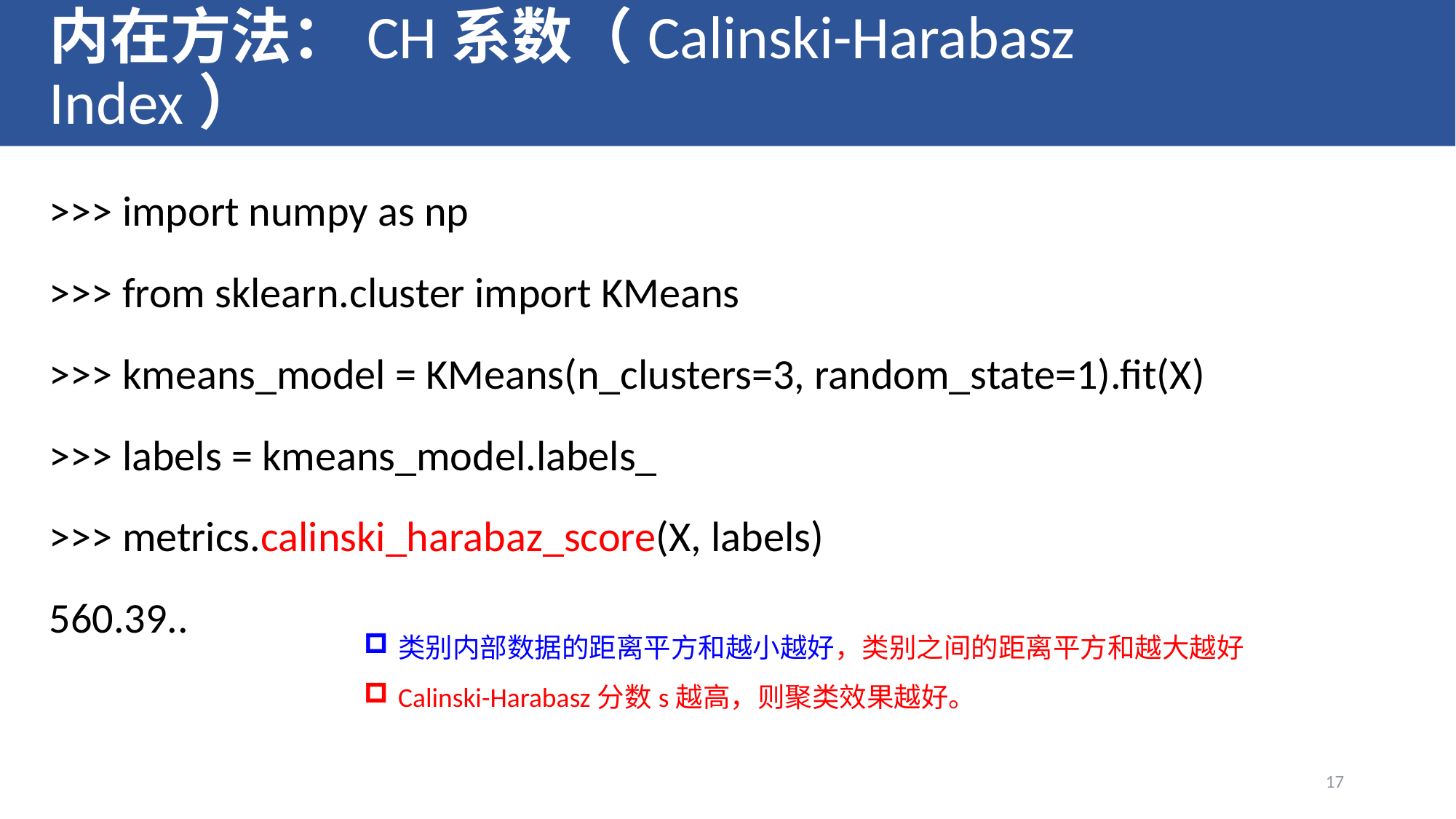

# 内在方法：CH系数（Calinski-Harabasz Index）
>>> import numpy as np
>>> from sklearn.cluster import KMeans
>>> kmeans_model = KMeans(n_clusters=3, random_state=1).fit(X)
>>> labels = kmeans_model.labels_
>>> metrics.calinski_harabaz_score(X, labels)
560.39..

类别内部数据的距离平方和越小越好，类别之间的距离平方和越大越好
Calinski-Harabasz分数s越高，则聚类效果越好。
17